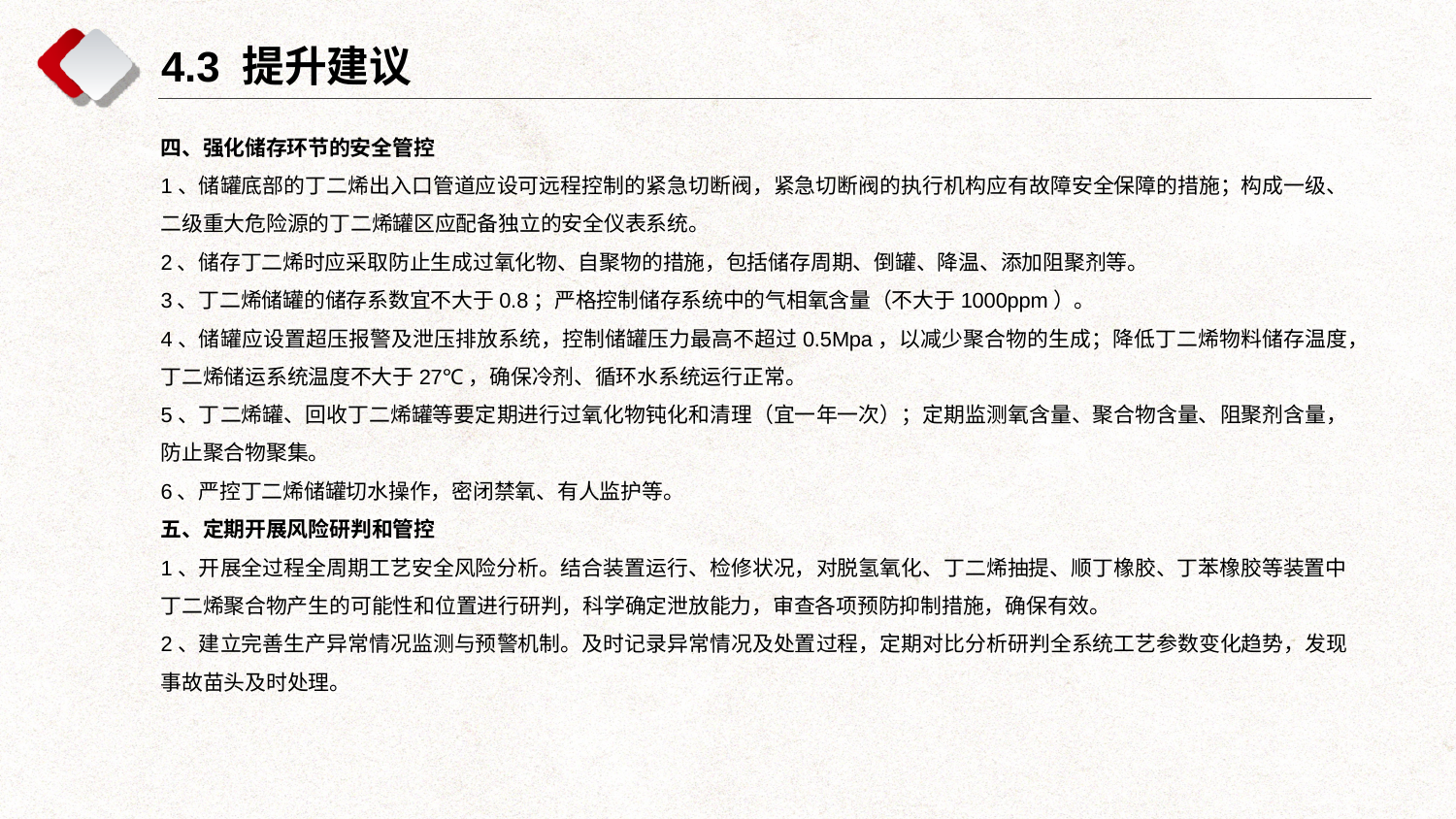

4.3 提升建议
四、强化储存环节的安全管控
1、储罐底部的丁二烯出入口管道应设可远程控制的紧急切断阀，紧急切断阀的执行机构应有故障安全保障的措施；构成一级、二级重大危险源的丁二烯罐区应配备独立的安全仪表系统。
2、储存丁二烯时应采取防止生成过氧化物、自聚物的措施，包括储存周期、倒罐、降温、添加阻聚剂等。
3、丁二烯储罐的储存系数宜不大于0.8；严格控制储存系统中的气相氧含量（不大于1000ppm）。
4、储罐应设置超压报警及泄压排放系统，控制储罐压力最高不超过0.5Mpa，以减少聚合物的生成；降低丁二烯物料储存温度，丁二烯储运系统温度不大于27℃，确保冷剂、循环水系统运行正常。
5、丁二烯罐、回收丁二烯罐等要定期进行过氧化物钝化和清理（宜一年一次）；定期监测氧含量、聚合物含量、阻聚剂含量，防止聚合物聚集。
6、严控丁二烯储罐切水操作，密闭禁氧、有人监护等。
五、定期开展风险研判和管控
1、开展全过程全周期工艺安全风险分析。结合装置运行、检修状况，对脱氢氧化、丁二烯抽提、顺丁橡胶、丁苯橡胶等装置中丁二烯聚合物产生的可能性和位置进行研判，科学确定泄放能力，审查各项预防抑制措施，确保有效。
2、建立完善生产异常情况监测与预警机制。及时记录异常情况及处置过程，定期对比分析研判全系统工艺参数变化趋势，发现事故苗头及时处理。